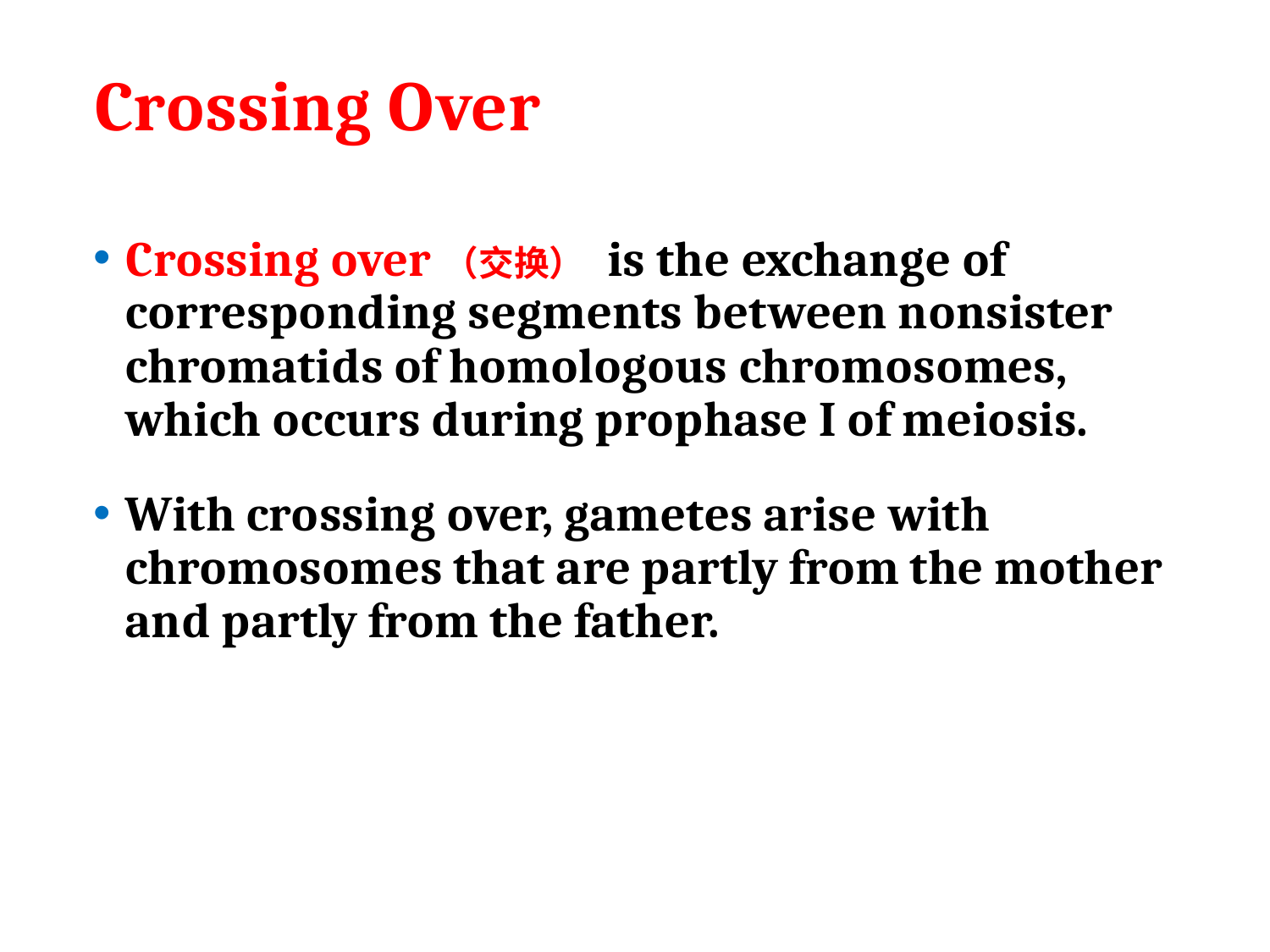

# Crossing Over
Crossing over（交换） is the exchange of corresponding segments between nonsister chromatids of homologous chromosomes, which occurs during prophase I of meiosis.
With crossing over, gametes arise with chromosomes that are partly from the mother and partly from the father.